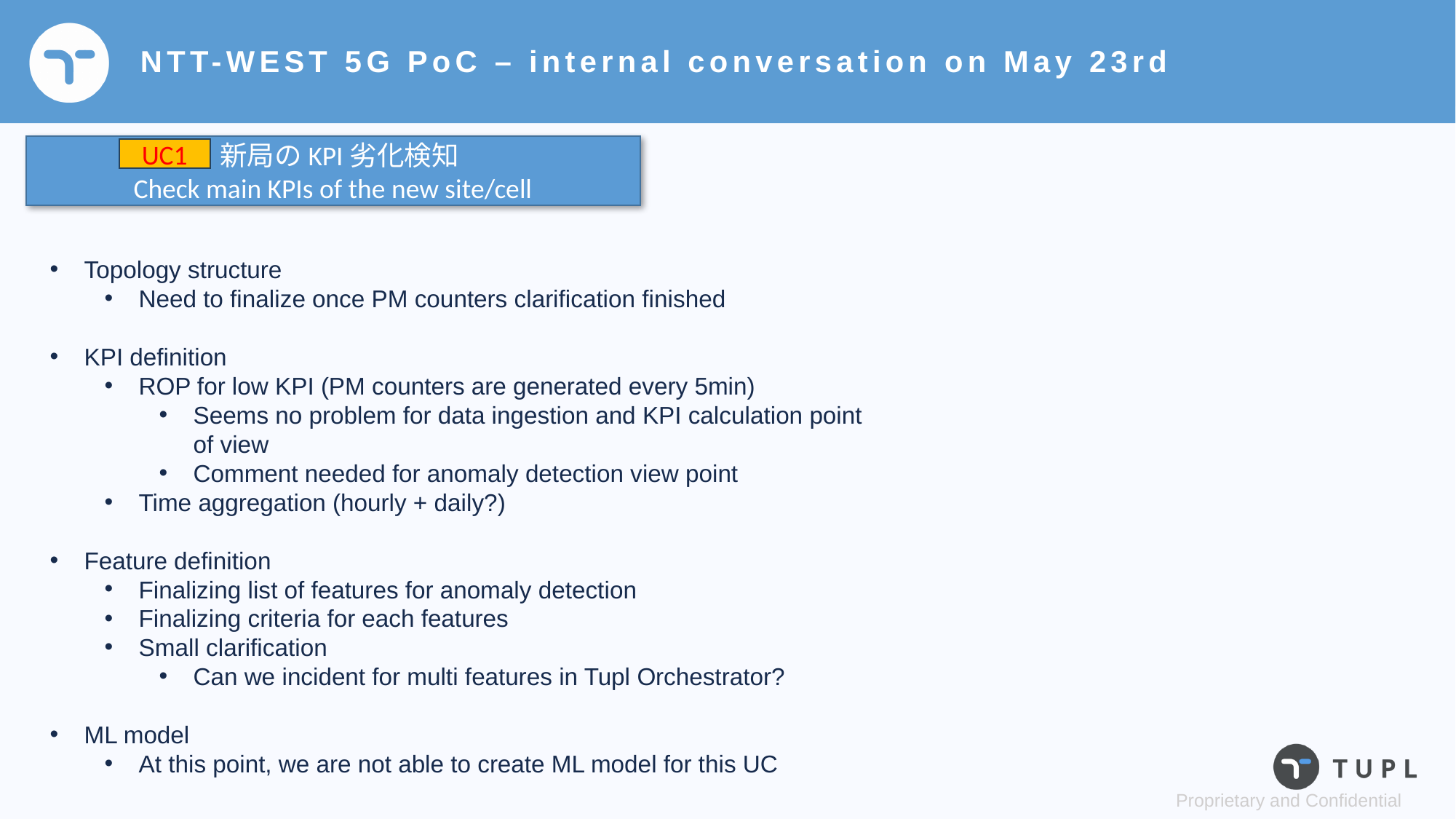

# NTT-WEST 5G PoC – internal conversation on May 23rd
 新局のKPI劣化検知
Check main KPIs of the new site/cell
UC1

Topology structure
Need to finalize once PM counters clarification finished

KPI definition
ROP for low KPI (PM counters are generated every 5min)
Seems no problem for data ingestion and KPI calculation point of view
Comment needed for anomaly detection view point
Time aggregation (hourly + daily?)

Feature definition
Finalizing list of features for anomaly detection
Finalizing criteria for each features
Small clarification
Can we incident for multi features in Tupl Orchestrator?

ML model
At this point, we are not able to create ML model for this UC